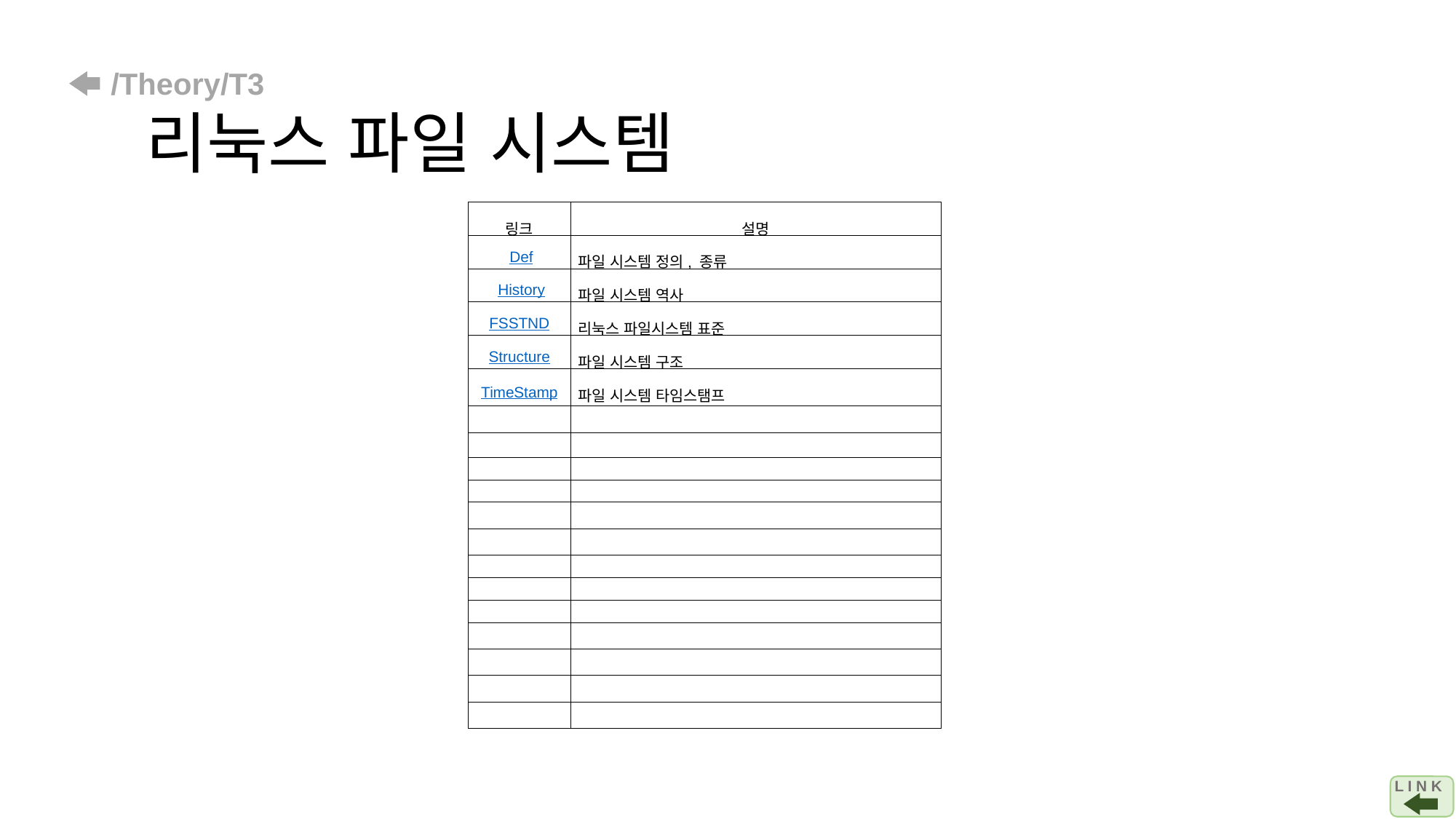

# /Theory/T3 리눅스 파일 시스템

| 링크 | 설명 |
| --- | --- |
| Def | 파일 시스템 정의, 종류 |
| History | 파일 시스템 역사 |
| FSSTND | 리눅스 파일시스템 표준 |
| Structure | 파일 시스템 구조 |
| TimeStamp | 파일 시스템 타임스탬프 |
|  |  |
|  |  |
|  |  |
|  |  |
|  |  |
|  |  |
|  |  |
|  |  |
|  |  |
|  |  |
|  |  |
|  |  |
|  |  |
L I N K